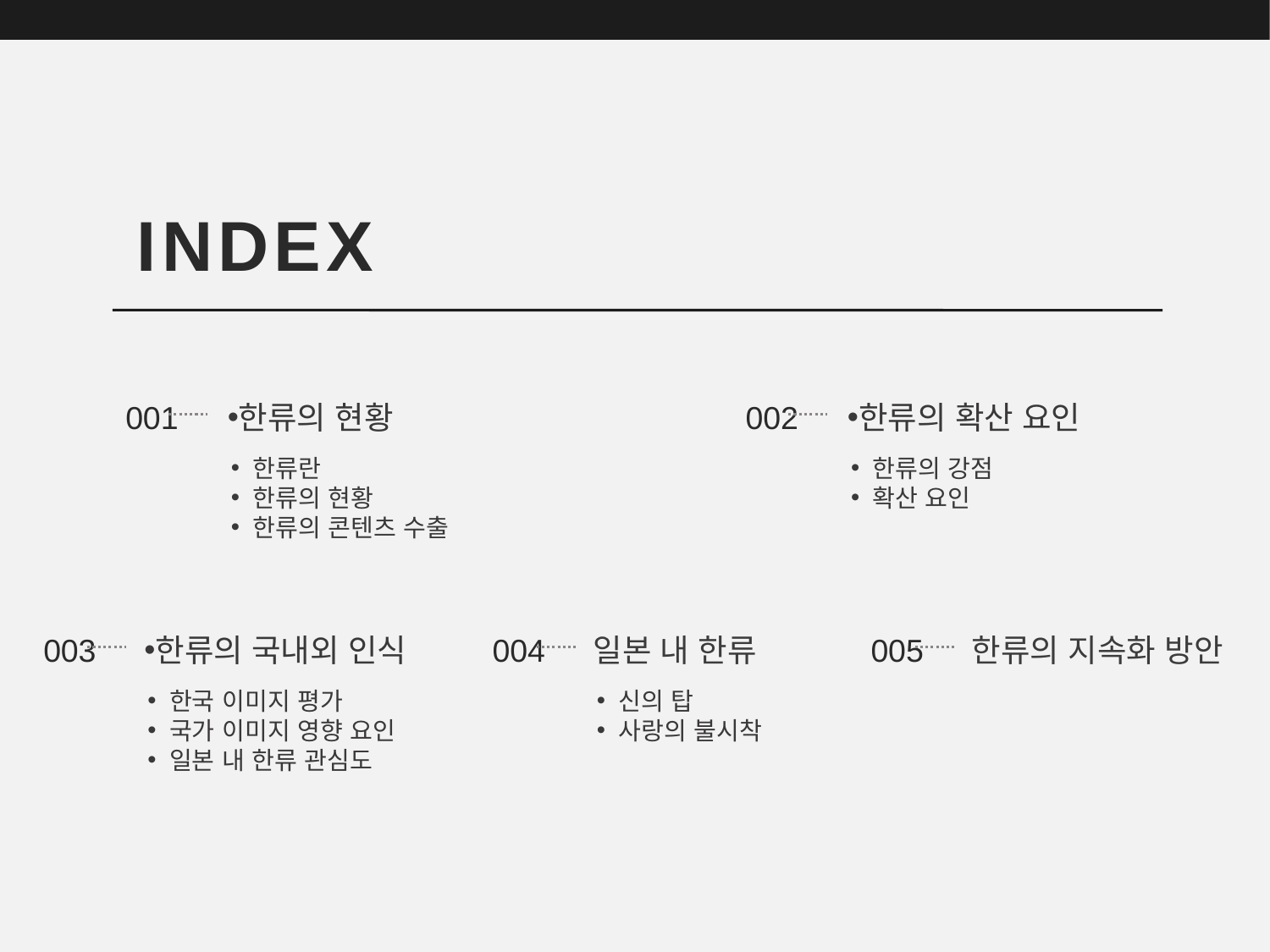

INDEX
001
한류의 현황
 한류란
 한류의 현황
 한류의 콘텐츠 수출
002
한류의 확산 요인
 한류의 강점
 확산 요인
003
한류의 국내외 인식
 한국 이미지 평가
 국가 이미지 영향 요인
 일본 내 한류 관심도

004
일본 내 한류
 신의 탑
 사랑의 불시착
005
한류의 지속화 방안